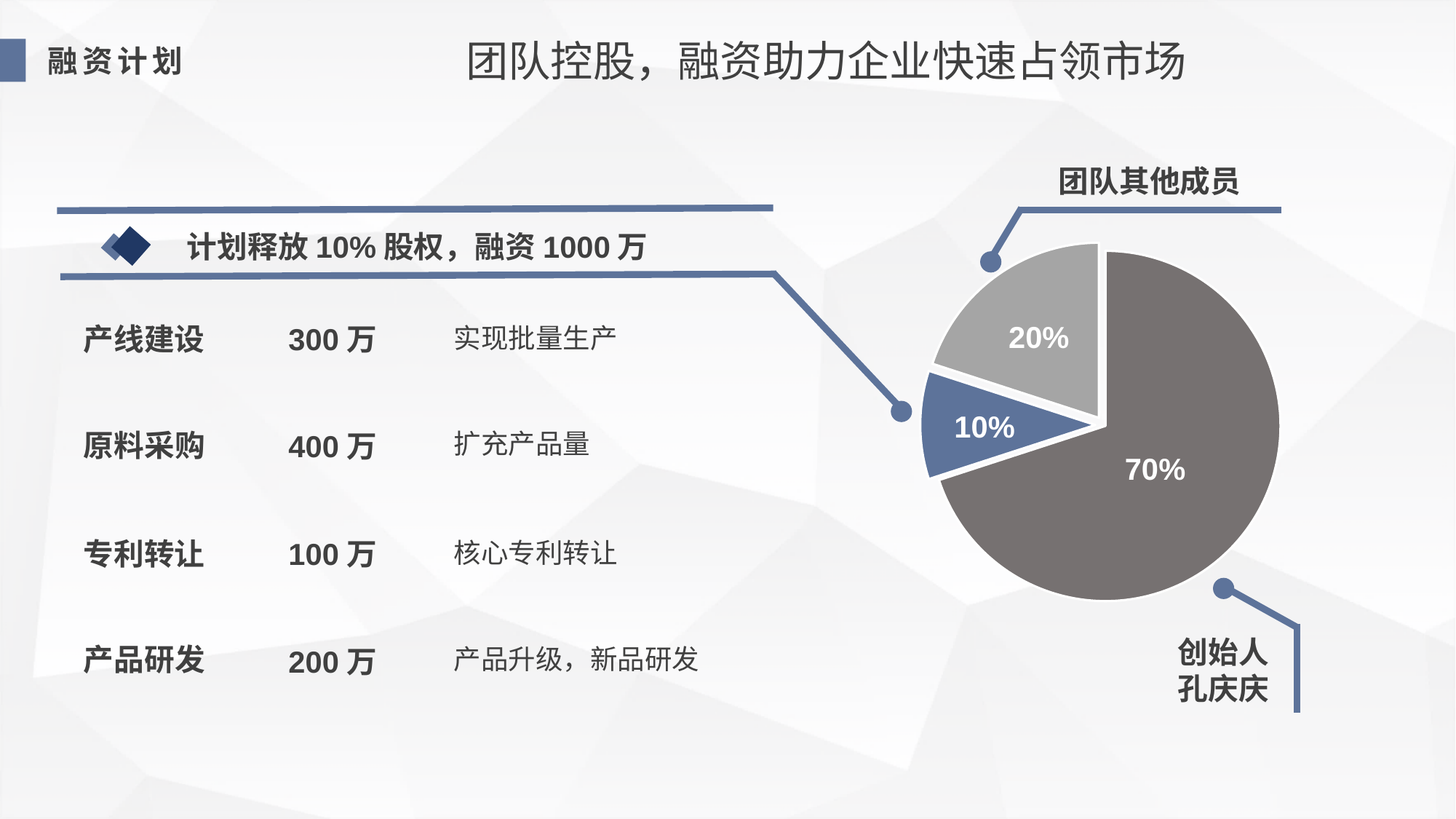

团队控股，融资助力企业快速占领市场
融资计划

团队其他成员
计划释放10%股权，融资1000万

### Chart

| Category | 列1 |
|---|---|
|  | 0.7 |
|  | 0.1 |
|  | 0.2 |
20%
产线建设
300万
实现批量生产

10%
原料采购
扩充产品量
400万
70%
专利转让
100万
核心专利转让

创始人
孔庆庆
产品研发
产品升级，新品研发
200万